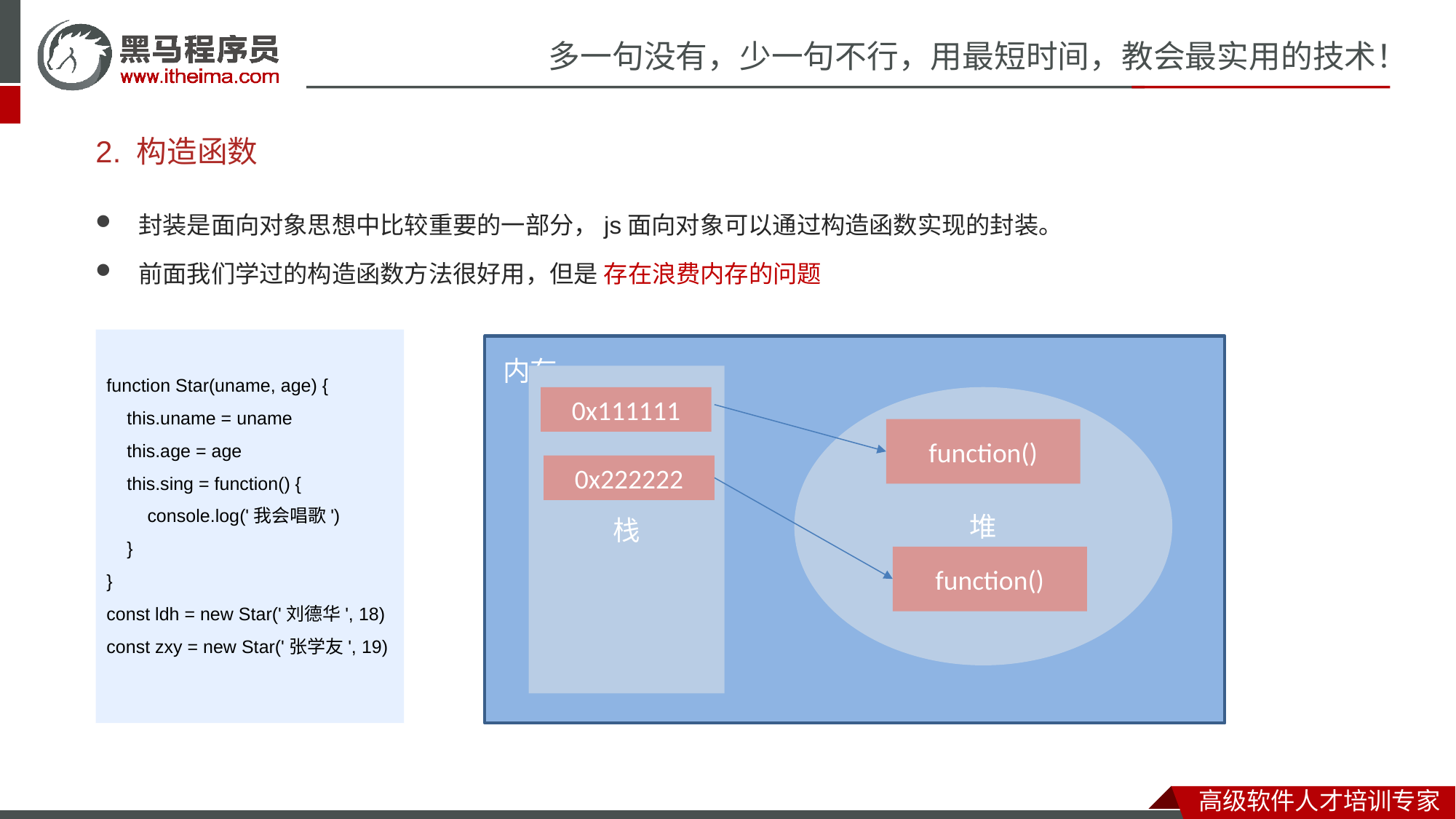

# 2. 构造函数
封装是面向对象思想中比较重要的一部分，js面向对象可以通过构造函数实现的封装。
前面我们学过的构造函数方法很好用，但是 存在浪费内存的问题

function Star(uname, age) {
    this.uname = uname
    this.age = age
    this.sing = function() {
        console.log('我会唱歌')
    }
}
const ldh = new Star('刘德华', 18)
const zxy = new Star('张学友', 19)

内存
栈
0x111111
堆
function()
0x222222
function()